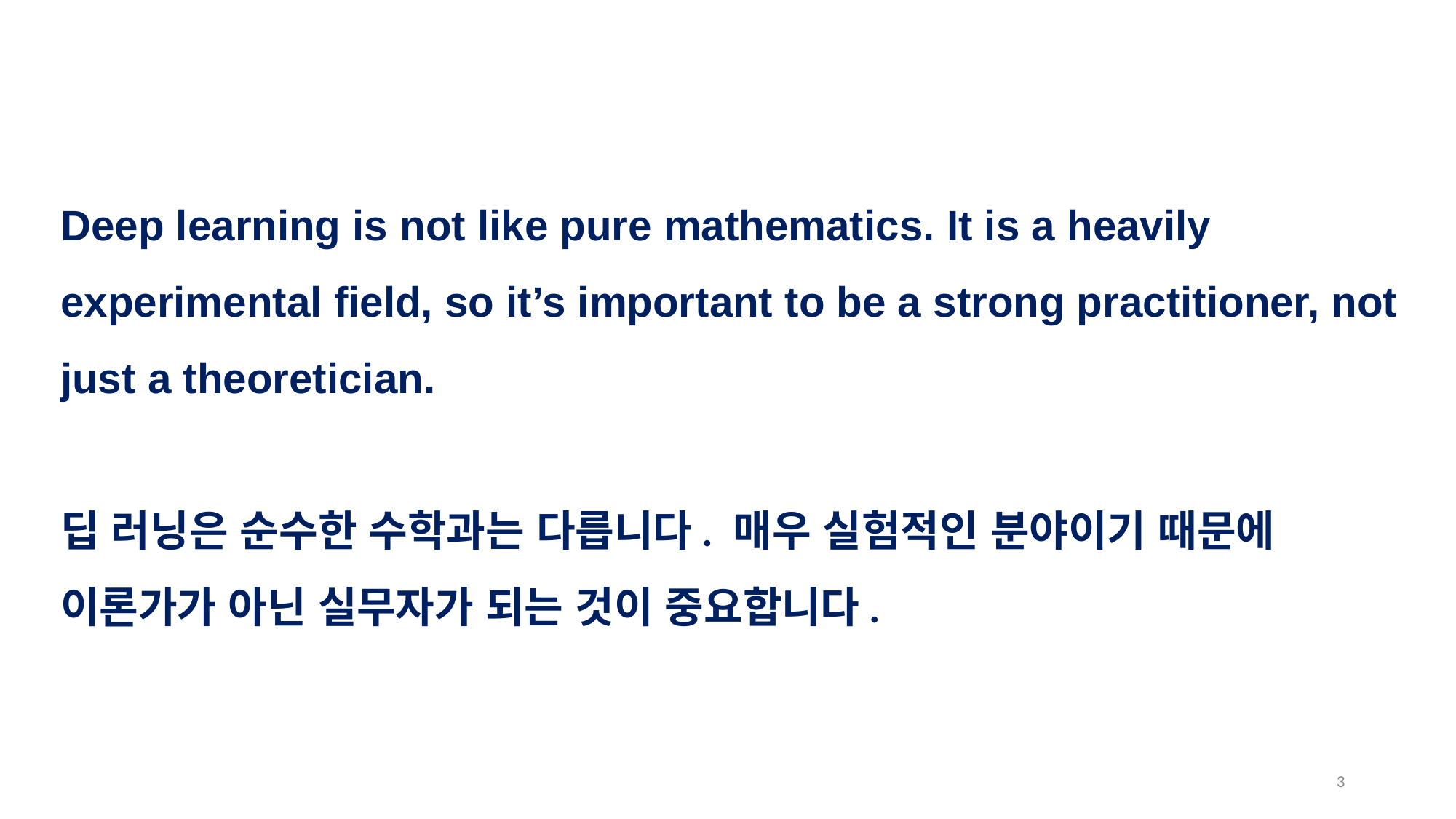

Deep learning is not like pure mathematics. It is a heavily experimental field, so it’s important to be a strong practitioner, not just a theoretician.

딥 러닝은 순수한 수학과는 다릅니다. 매우 실험적인 분야이기 때문에
이론가가 아닌 실무자가 되는 것이 중요합니다.
3